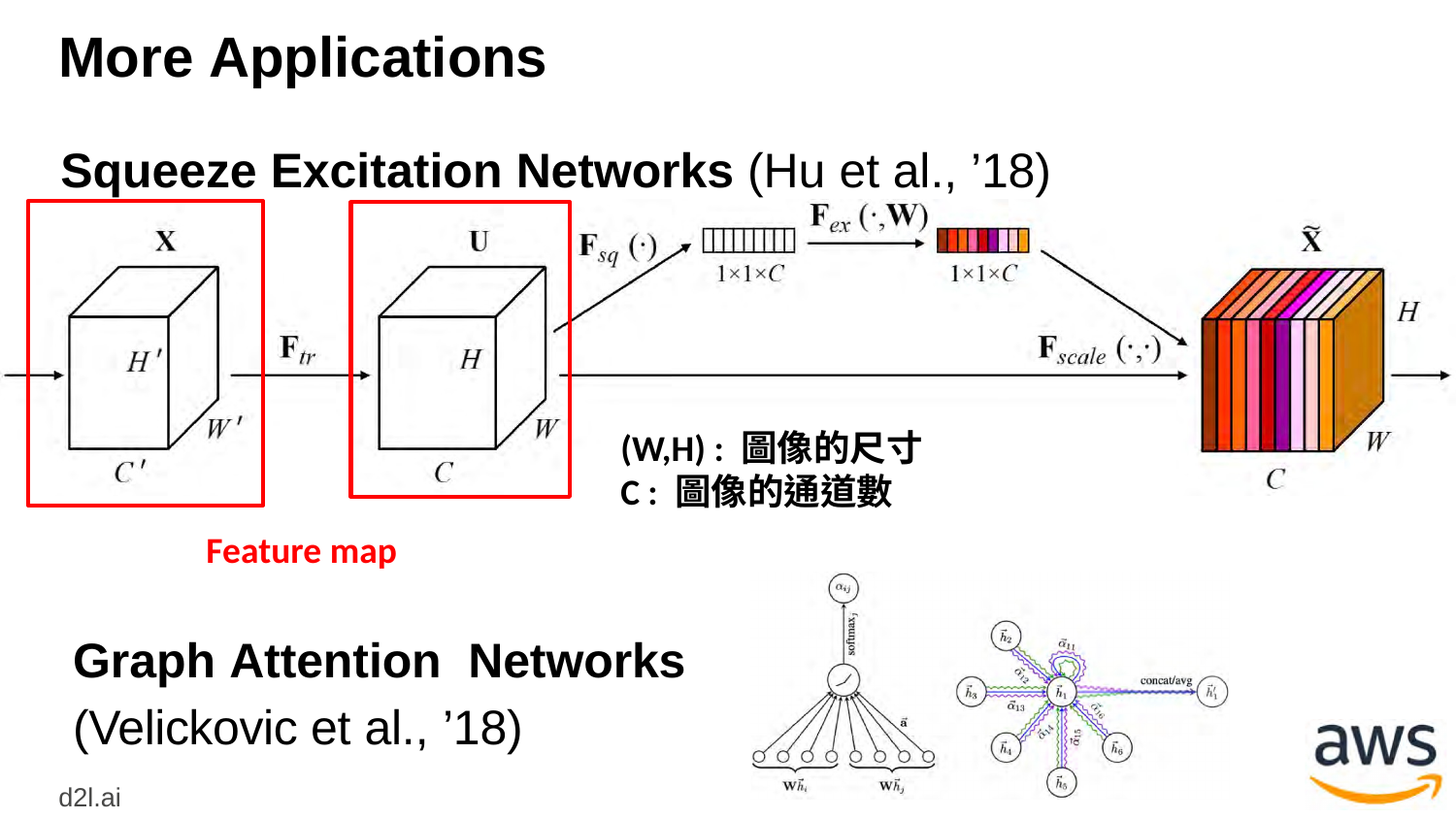

# More Applications
Squeeze Excitation Networks (Hu et al., ’18)

(W,H) : 圖像的尺寸
C : 圖像的通道數
Feature map

Graph Attention  Networks
(Velickovic et al., ’18)
d2l.ai